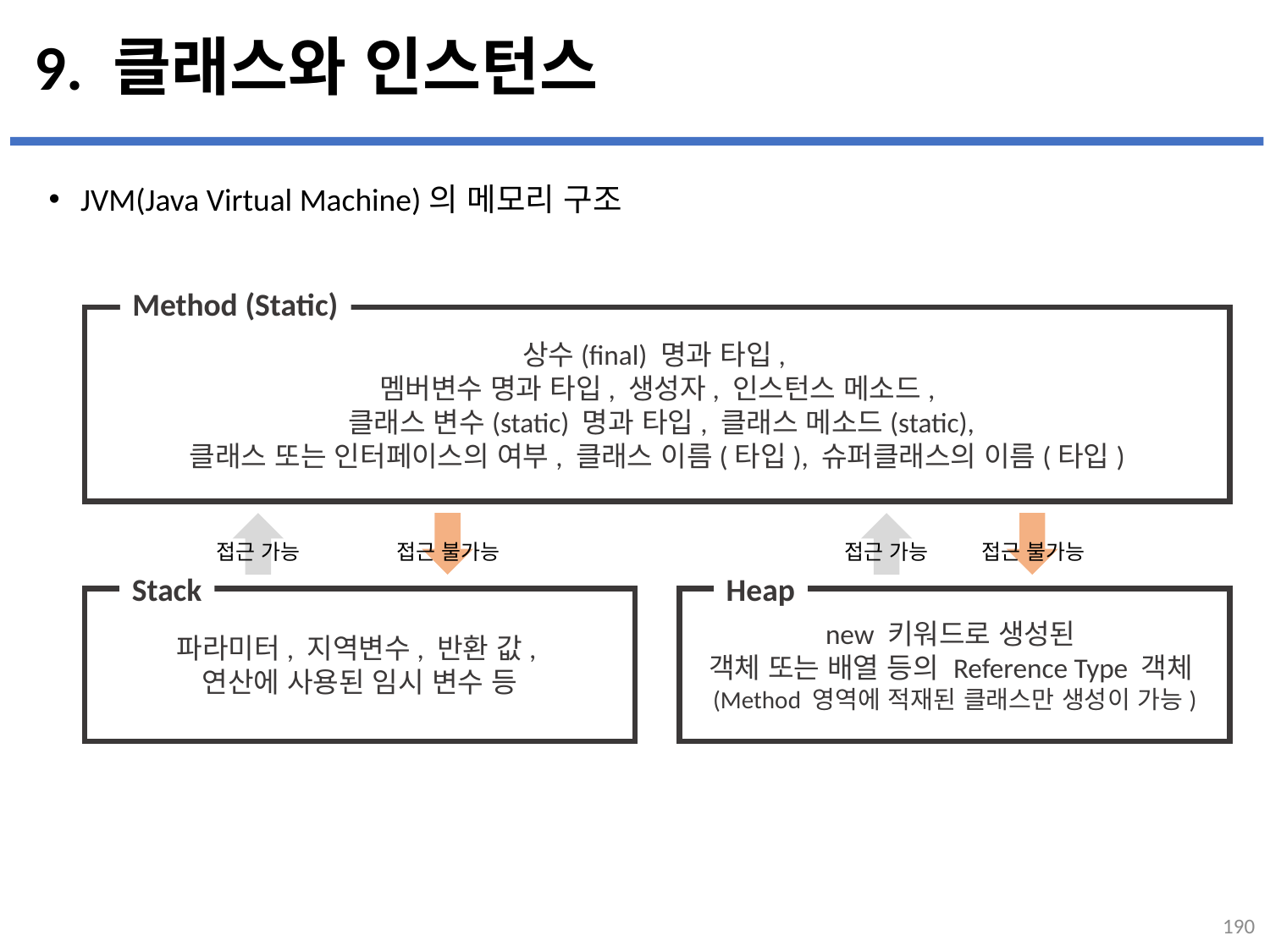

# 9. 클래스와 인스턴스
JVM(Java Virtual Machine)의 메모리 구조
...

설명
Method (Static)
상수(final) 명과 타입,
멤버변수 명과 타입, 생성자, 인스턴스 메소드,
 클래스 변수(static) 명과 타입, 클래스 메소드(static),
클래스 또는 인터페이스의 여부, 클래스 이름(타입), 슈퍼클래스의 이름(타입)

접근 가능
접근 불가능
접근 가능
접근 불가능
Stack
Heap
파라미터, 지역변수, 반환 값,
연산에 사용된 임시 변수 등
new 키워드로 생성된
객체 또는 배열 등의 Reference Type 객체
(Method 영역에 적재된 클래스만 생성이 가능)
190